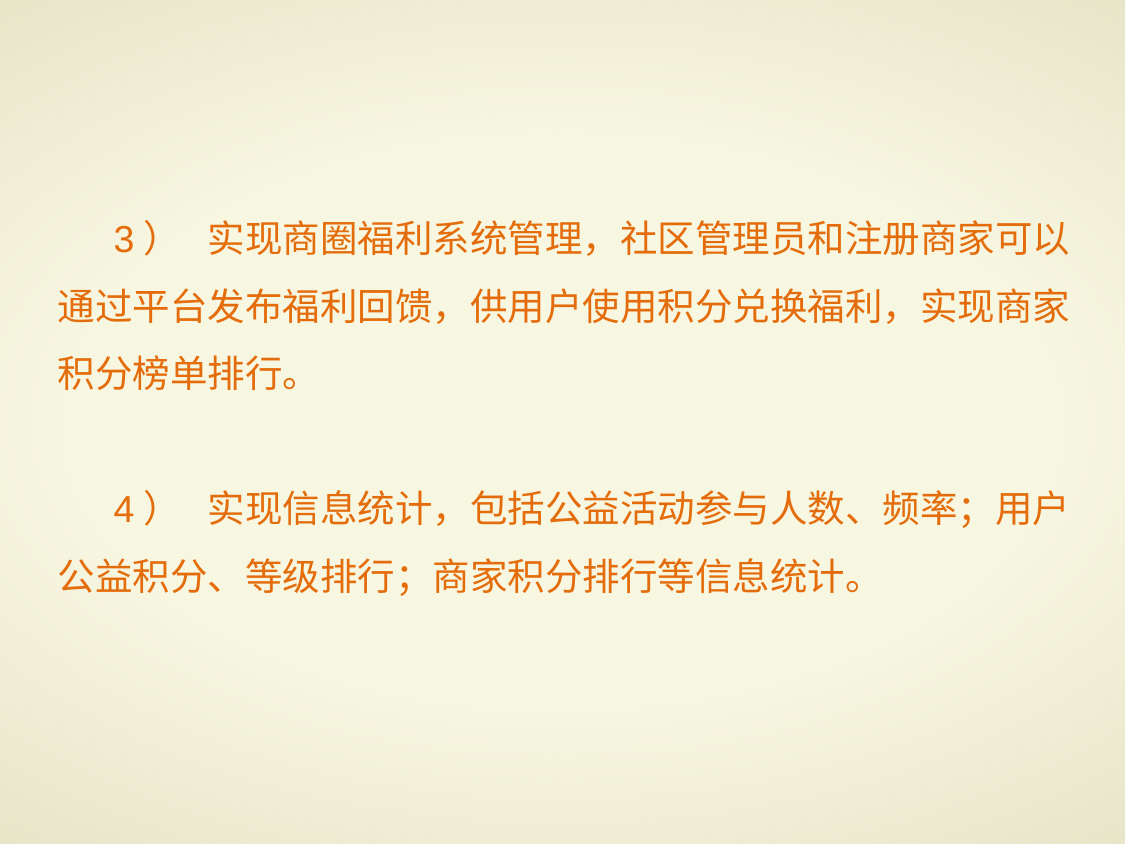

3）	实现商圈福利系统管理，社区管理员和注册商家可以通过平台发布福利回馈，供用户使用积分兑换福利，实现商家积分榜单排行。

4）	实现信息统计，包括公益活动参与人数、频率；用户公益积分、等级排行；商家积分排行等信息统计。